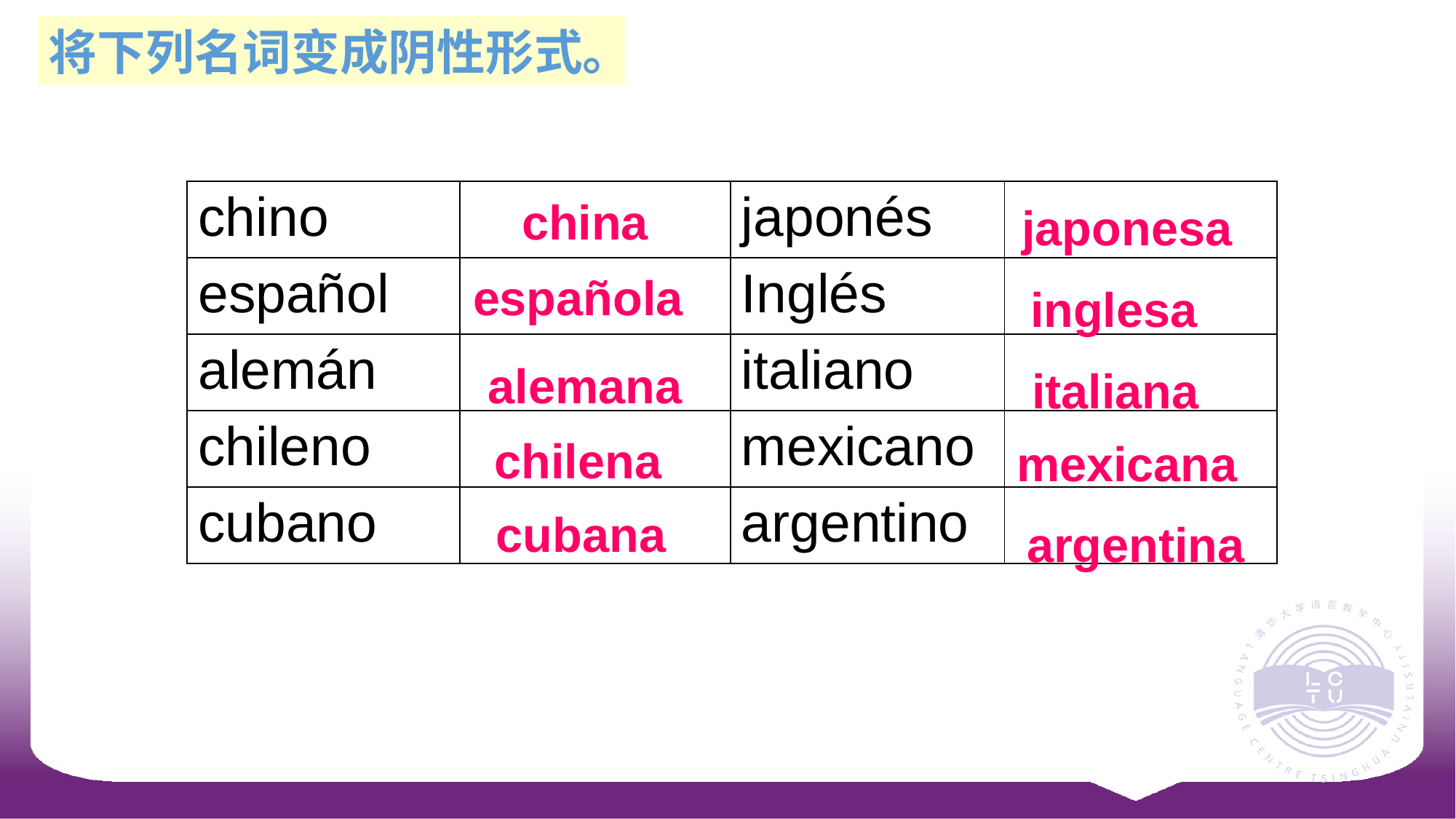

将下列名词变成阴性形式。
japonesa
| chino |  | japonés |  |
| --- | --- | --- | --- |
| español |  | Inglés |  |
| alemán |  | italiano |  |
| chileno |  | mexicano |  |
| cubano |  | argentino |  |
china
inglesa
española
italiana
alemana
mexicana
chilena
argentina
cubana